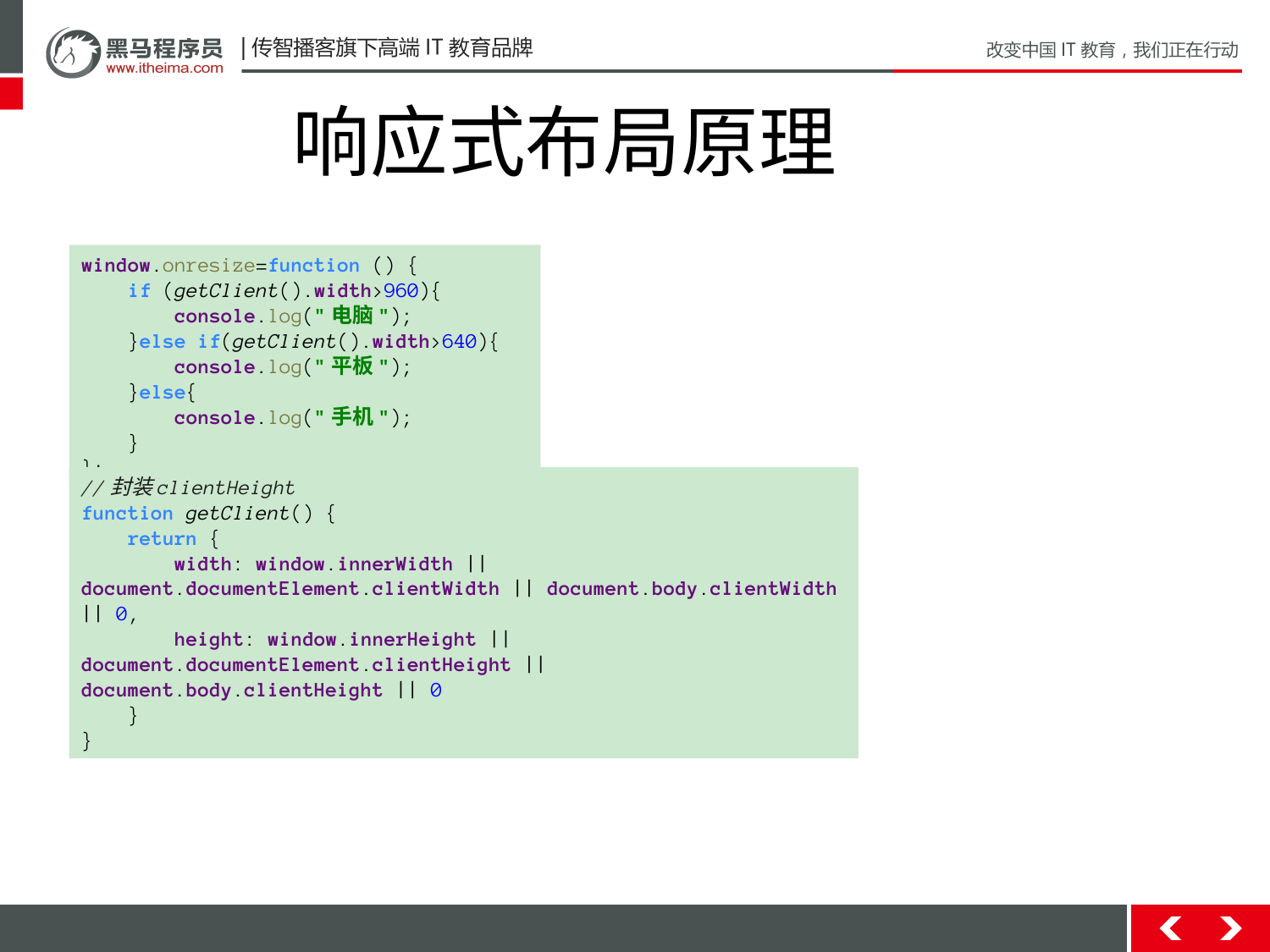

响应式布局原理
window.onresize=function () {
    if (getClient().width>960){
        console.log("电脑");
    }else if(getClient().width>640){
        console.log("平板");
    }else{
        console.log("手机");
    }
};
//封装clientHeight
function getClient() {
    return {
        width: window.innerWidth || document.documentElement.clientWidth || document.body.clientWidth || 0,
        height: window.innerHeight || document.documentElement.clientHeight || document.body.clientHeight || 0
    }
}